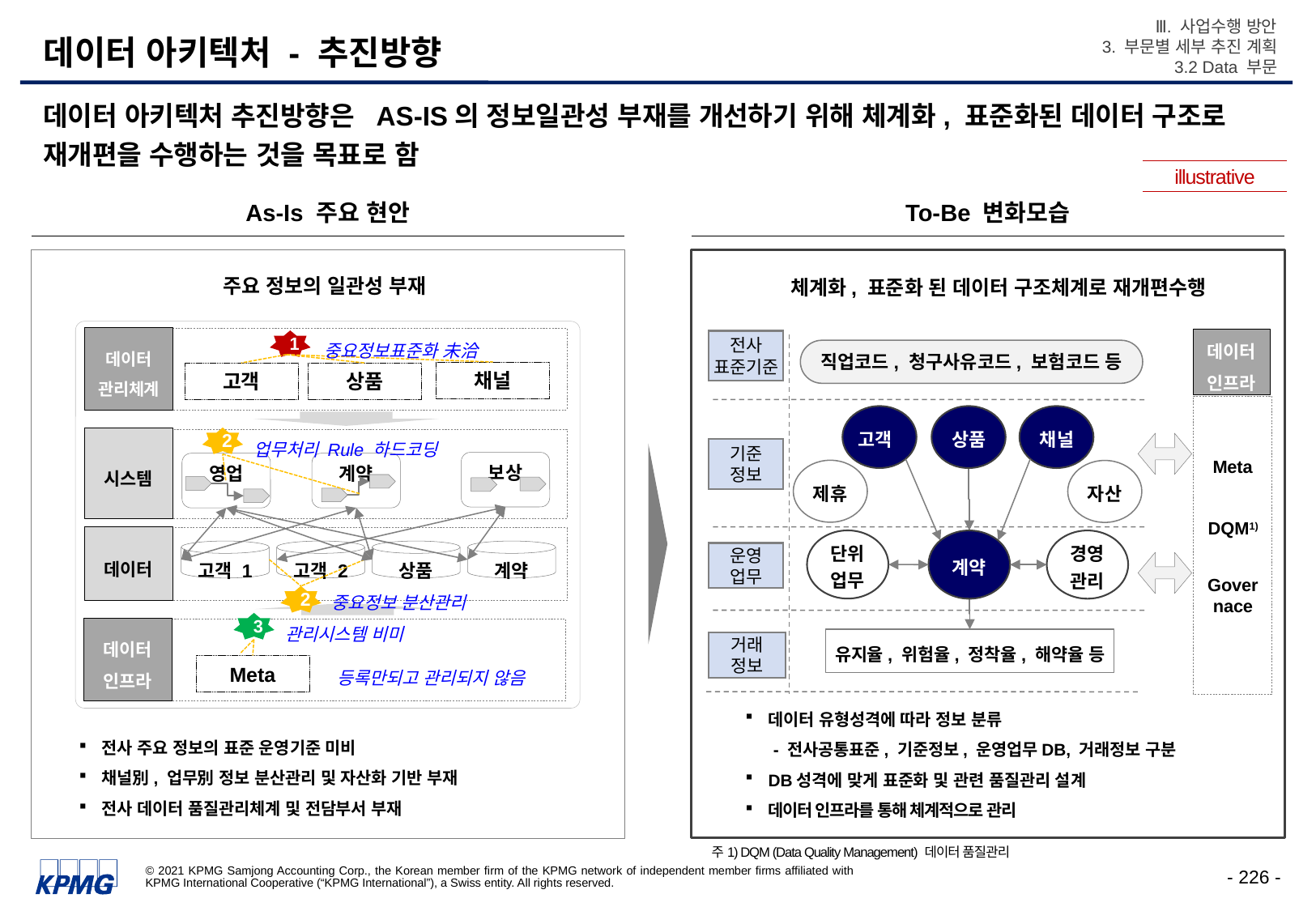

Ⅲ. 사업수행 방안
3. 부문별 세부 추진 계획
3.2 Data 부문
# 데이터 아키텍처 - 추진방향
데이터 아키텍처 추진방향은  AS-IS의 정보일관성 부재를 개선하기 위해 체계화, 표준화된 데이터 구조로 재개편을 수행하는 것을 목표로 함
illustrative
As-Is 주요 현안
To-Be 변화모습

주요 정보의 일관성 부재
체계화, 표준화 된 데이터 구조체계로 재개편수행

데이터
관리체계

1
중요정보표준화 未洽
채널
고객
상품

2
시스템

업무처리 Rule 하드코딩
보상
영업
계약

데이터

고객 1
고객 2
상품
계약
2
중요정보 분산관리

3
관리시스템 비미
데이터
인프라

Meta
데이터
인프라
전사
표준기준
직업코드, 청구사유코드, 보험코드 등
고객
상품
채널
기준
정보
제휴
자산
계약
운영
업무
유지율, 위험율, 정착율, 해약율 등
거래
정보
단위
업무
경영
관리

Meta
DQM1)

Gover
nace
등록만되고 관리되지 않음
데이터 유형성격에 따라 정보 분류
      - 전사공통표준, 기준정보, 운영업무DB, 거래정보 구분
DB성격에 맞게 표준화 및 관련 품질관리 설계
데이터 인프라를 통해 체계적으로 관리
전사 주요 정보의 표준 운영기준 미비
채널別, 업무別 정보 분산관리 및 자산화 기반 부재
전사 데이터 품질관리체계 및 전담부서 부재
주1) DQM (Data Quality Management) 데이터 품질관리